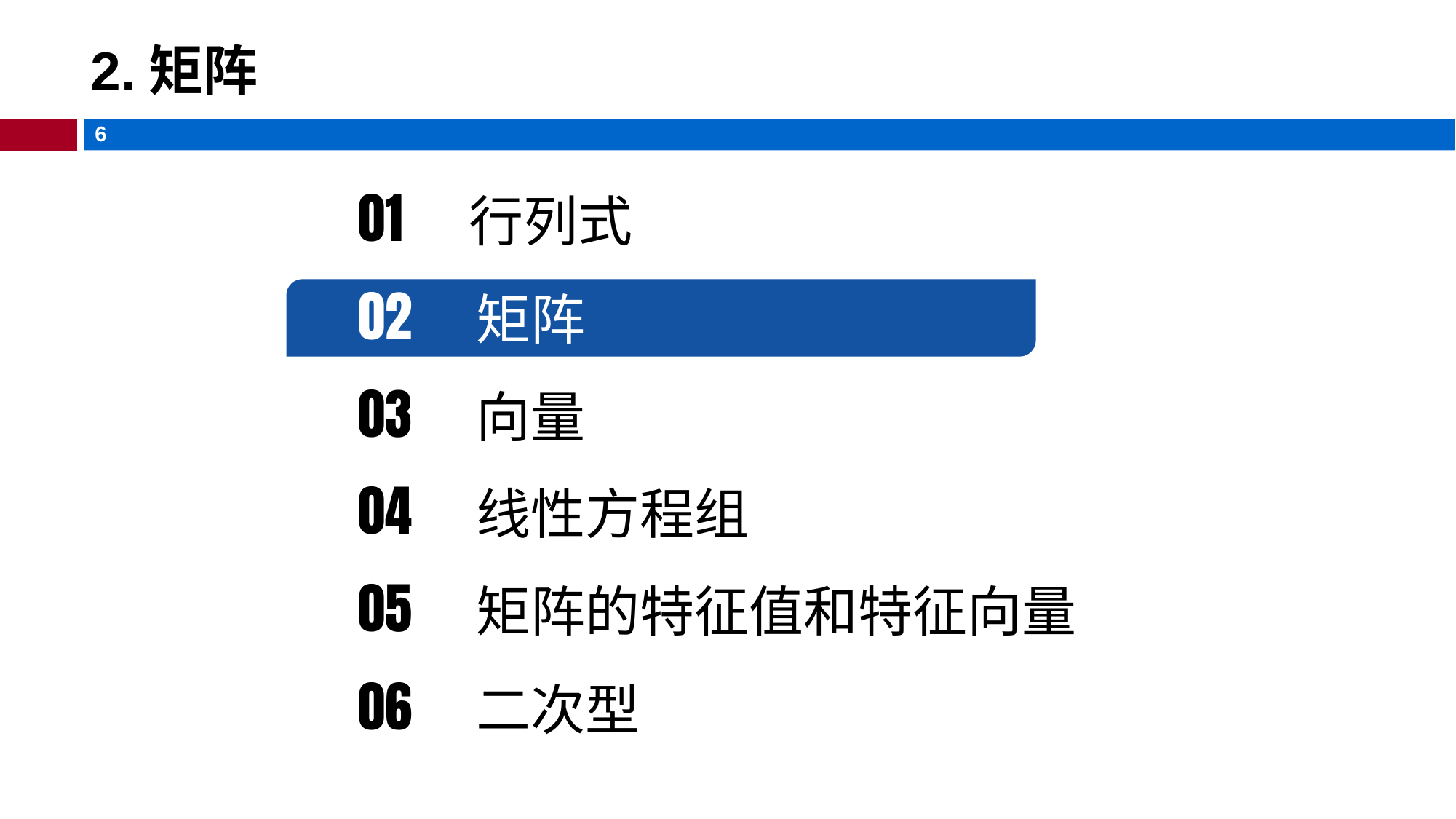

# 2.矩阵
01    行列式

02    矩阵
03    向量
04    线性方程组
05    矩阵的特征值和特征向量
06    二次型